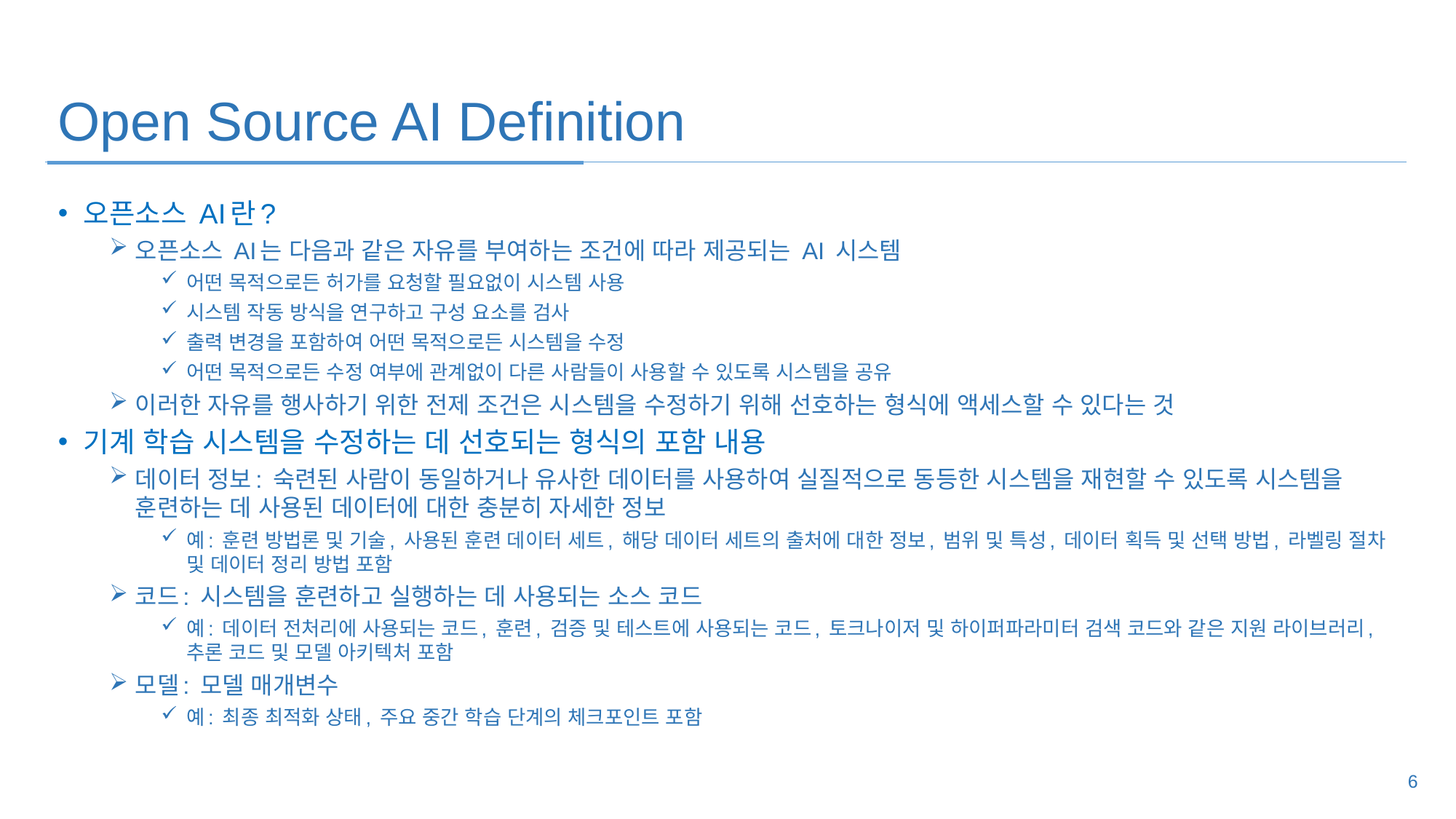

# Open Source AI Definition
오픈소스 AI란?
오픈소스 AI는 다음과 같은 자유를 부여하는 조건에 따라 제공되는 AI 시스템
어떤 목적으로든 허가를 요청할 필요없이 시스템 사용
시스템 작동 방식을 연구하고 구성 요소를 검사
출력 변경을 포함하여 어떤 목적으로든 시스템을 수정
어떤 목적으로든 수정 여부에 관계없이 다른 사람들이 사용할 수 있도록 시스템을 공유
이러한 자유를 행사하기 위한 전제 조건은 시스템을 수정하기 위해 선호하는 형식에 액세스할 수 있다는 것
기계 학습 시스템을 수정하는 데 선호되는 형식의 포함 내용
데이터 정보: 숙련된 사람이 동일하거나 유사한 데이터를 사용하여 실질적으로 동등한 시스템을 재현할 수 있도록 시스템을 훈련하는 데 사용된 데이터에 대한 충분히 자세한 정보
예: 훈련 방법론 및 기술, 사용된 훈련 데이터 세트, 해당 데이터 세트의 출처에 대한 정보, 범위 및 특성, 데이터 획득 및 선택 방법, 라벨링 절차 및 데이터 정리 방법 포함
코드: 시스템을 훈련하고 실행하는 데 사용되는 소스 코드
예: 데이터 전처리에 사용되는 코드, 훈련, 검증 및 테스트에 사용되는 코드, 토크나이저 및 하이퍼파라미터 검색 코드와 같은 지원 라이브러리, 추론 코드 및 모델 아키텍처 포함
모델: 모델 매개변수
예: 최종 최적화 상태, 주요 중간 학습 단계의 체크포인트 포함